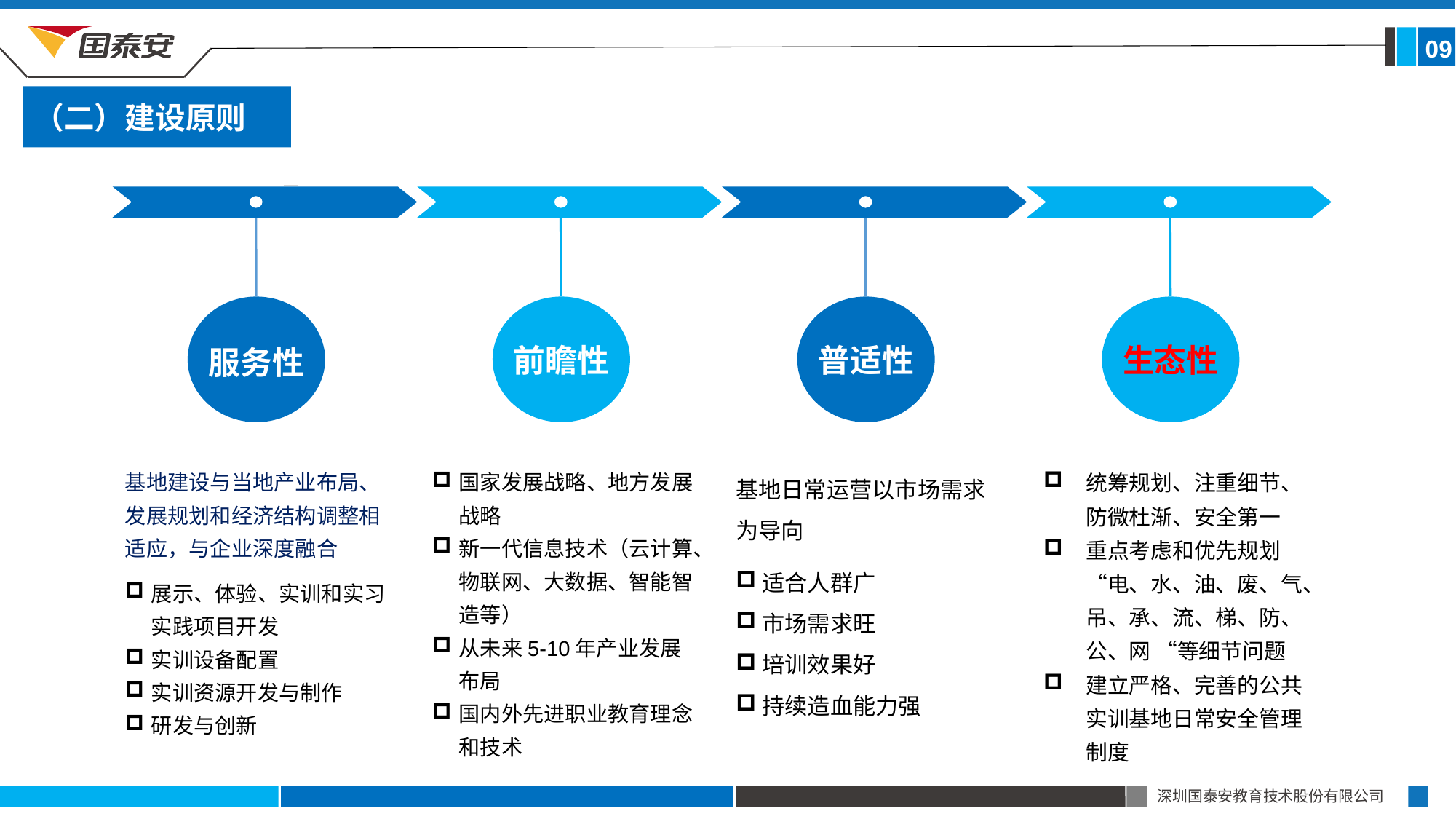

09
（二）建设原则

服务性
前瞻性
普适性
生态性
基地建设与当地产业布局、发展规划和经济结构调整相适应，与企业深度融合
展示、体验、实训和实习实践项目开发
实训设备配置
实训资源开发与制作
研发与创新
国家发展战略、地方发展战略
新一代信息技术（云计算、物联网、大数据、智能智造等）
从未来5-10年产业发展布局
国内外先进职业教育理念和技术
基地日常运营以市场需求为导向
适合人群广
市场需求旺
培训效果好
持续造血能力强
统筹规划、注重细节、防微杜渐、安全第一
重点考虑和优先规划“电、水、油、废、气、吊、承、流、梯、防、公、网 “等细节问题
建立严格、完善的公共实训基地日常安全管理制度